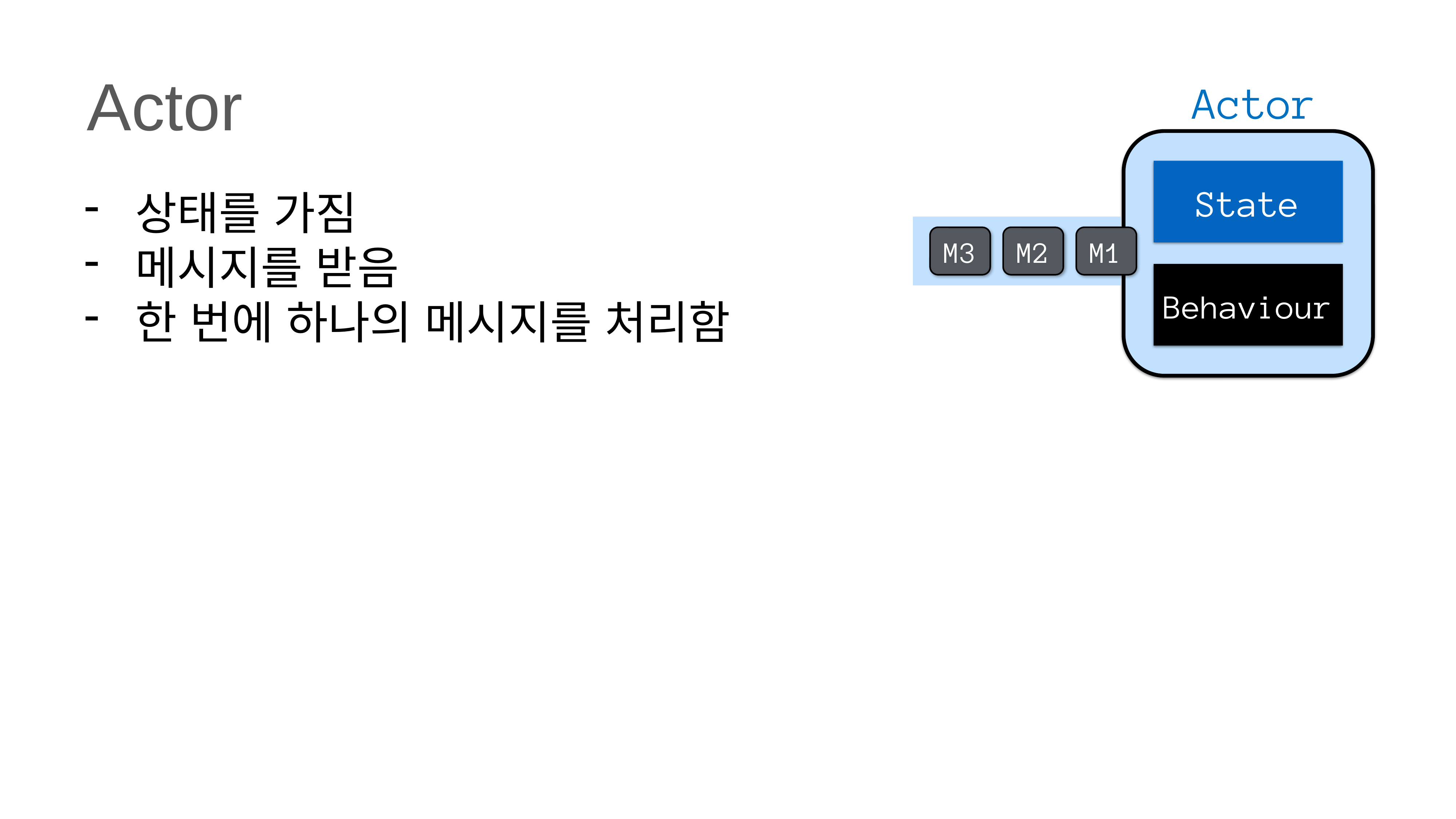

Actor
Actor

State
상태를 가짐
메시지를 받음
한 번에 하나의 메시지를 처리함

M3
M2
M1
Behaviour